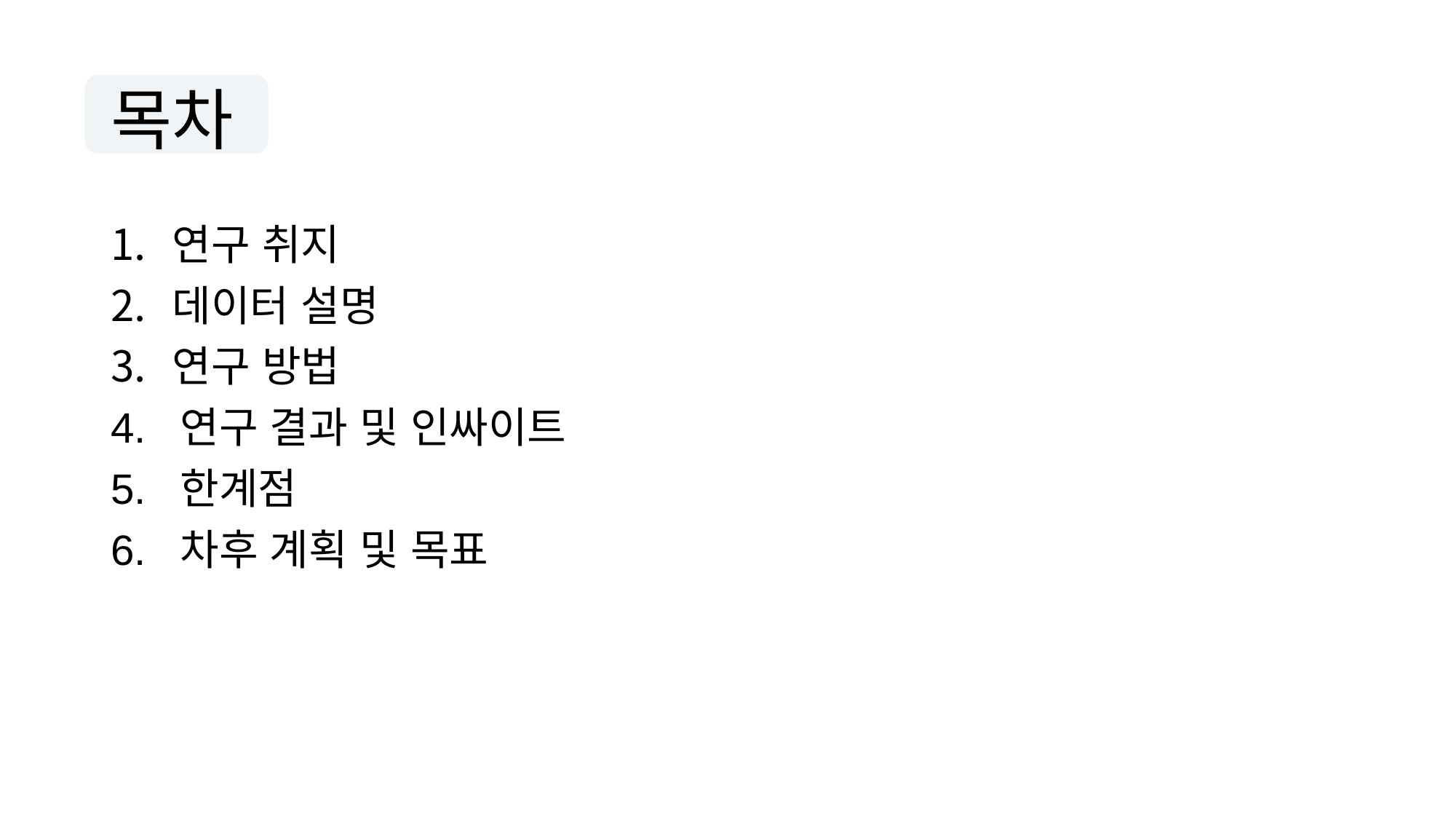

# 목차

연구 취지
데이터 설명
연구 방법
4.  연구 결과 및 인싸이트
5.  한계점
6.  차후 계획 및 목표